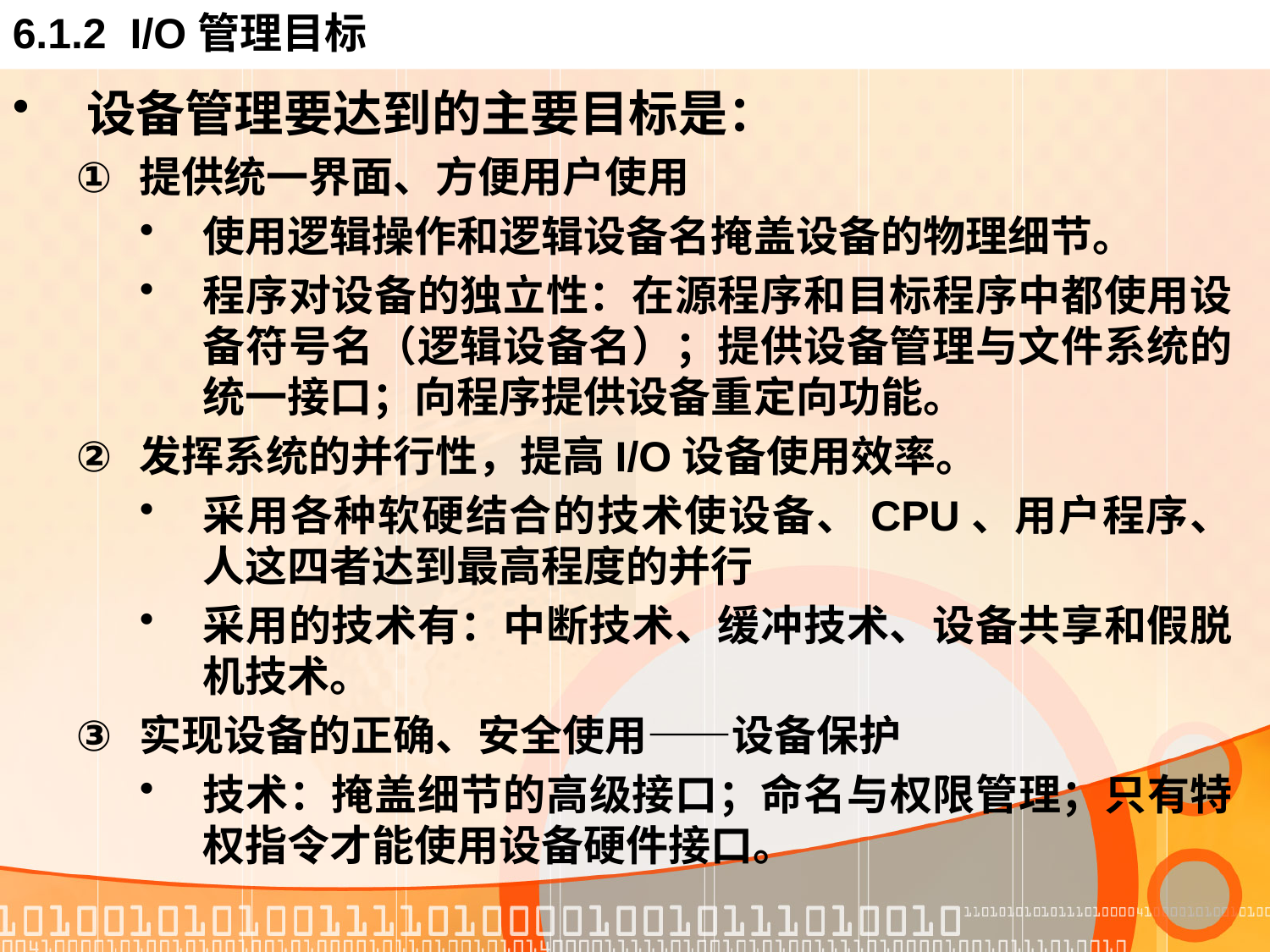

# 6.1.2  I/O管理目标
设备管理要达到的主要目标是：
提供统一界面、方便用户使用
使用逻辑操作和逻辑设备名掩盖设备的物理细节。
程序对设备的独立性：在源程序和目标程序中都使用设备符号名（逻辑设备名）；提供设备管理与文件系统的统一接口；向程序提供设备重定向功能。
发挥系统的并行性，提高I/O设备使用效率。
采用各种软硬结合的技术使设备、CPU、用户程序、人这四者达到最高程度的并行
采用的技术有：中断技术、缓冲技术、设备共享和假脱机技术。
实现设备的正确、安全使用——设备保护
技术：掩盖细节的高级接口；命名与权限管理；只有特权指令才能使用设备硬件接口。